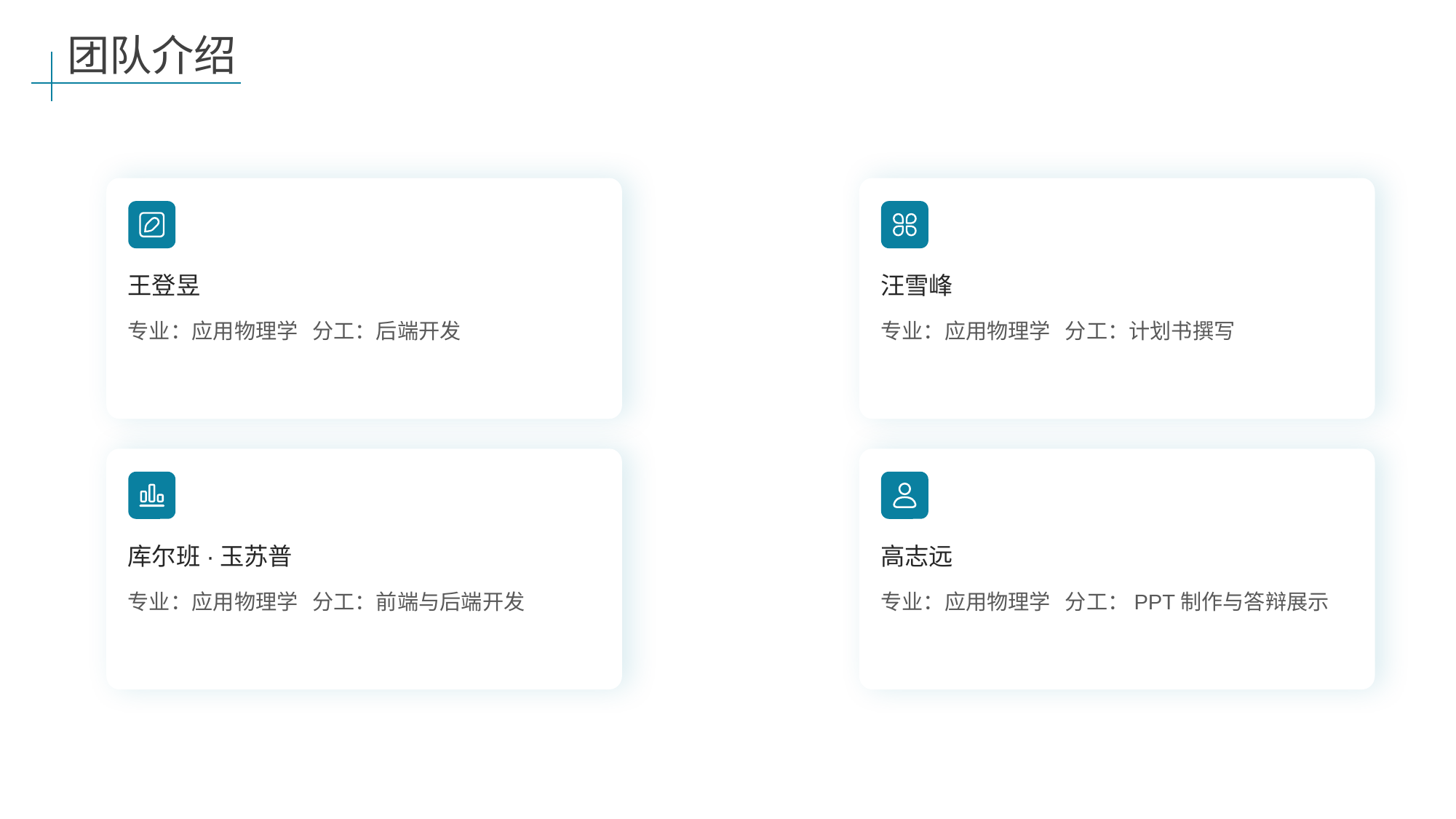

团队介绍

PART
01
王登昱
汪雪峰
专业：应用物理学   分工：后端开发
专业：应用物理学   分工：计划书撰写

PART
02
库尔班·玉苏普
高志远
专业：应用物理学   分工：前端与后端开发
专业：应用物理学   分工：PPT制作与答辩展示